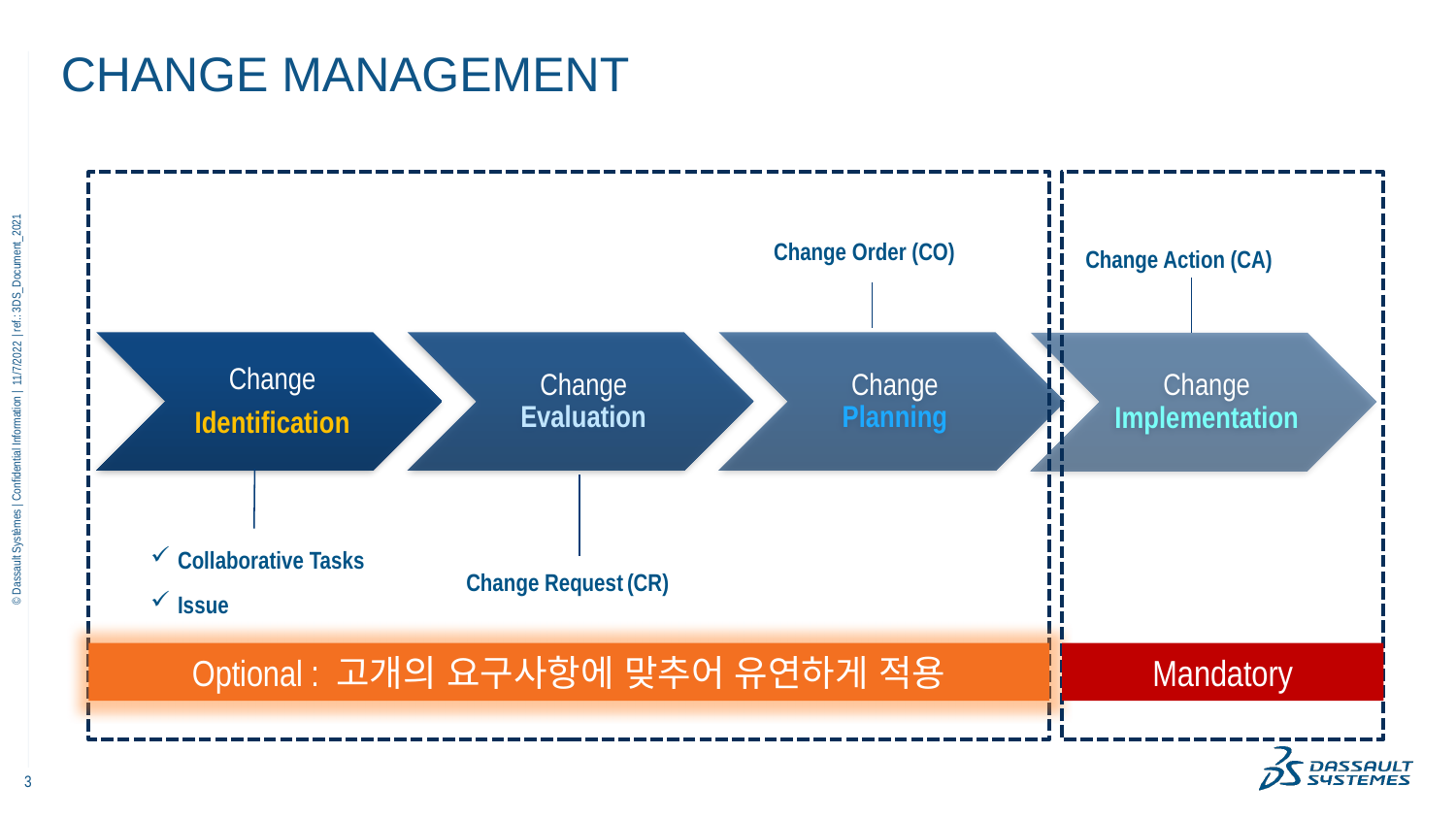

# Change management

Change Action (CA)
Change
Identification
Change Evaluation
Change Planning
Change Implementation
Change Order (CO)
11/7/2022
Collaborative Tasks
Issue
Change Request (CR)
Mandatory
Optional : 고개의 요구사항에 맞추어 유연하게 적용